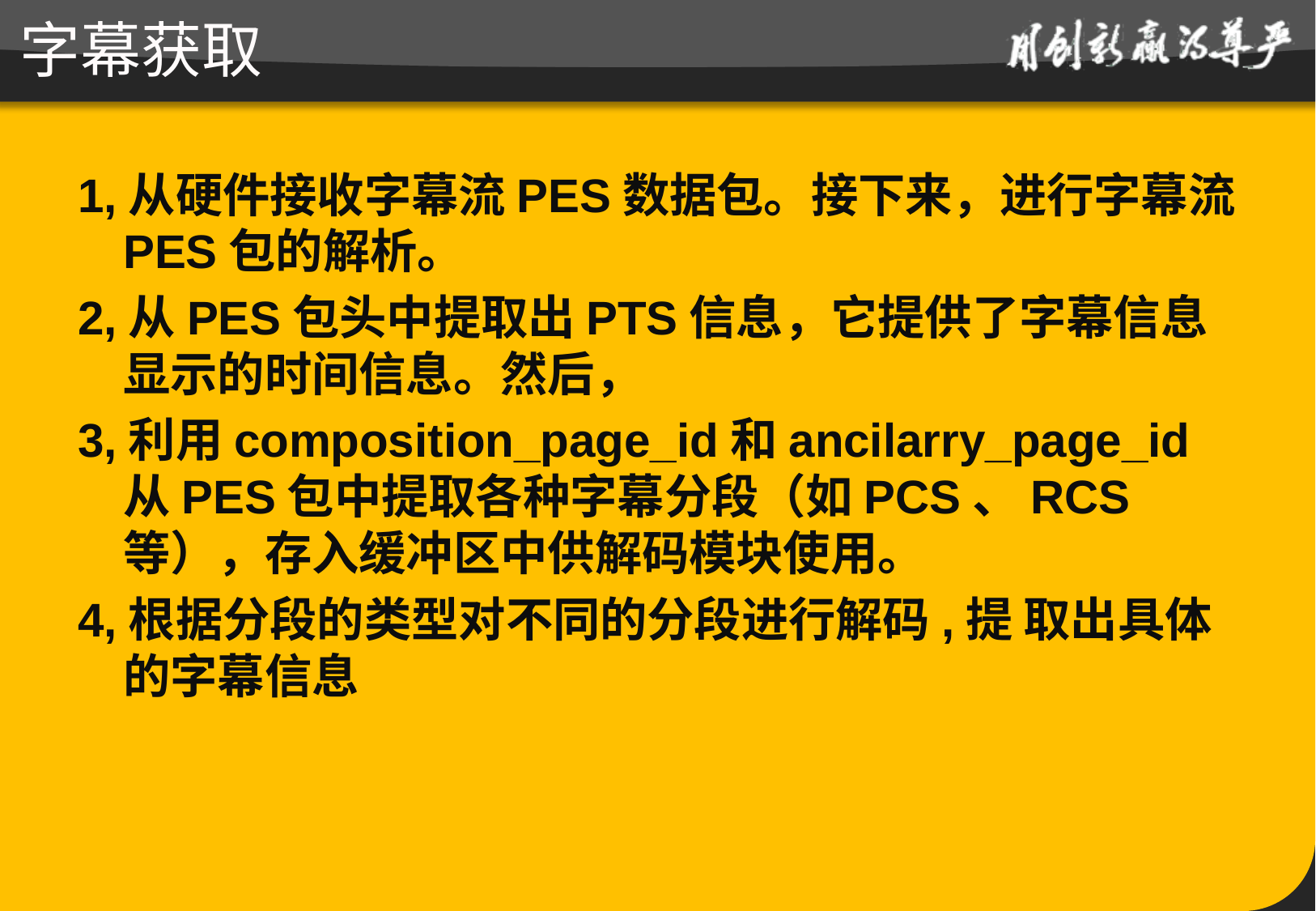

# 字幕获取
1,从硬件接收字幕流PES数据包。接下来，进行字幕流PES包的解析。
2,从PES包头中提取出PTS信息，它提供了字幕信息显示的时间信息。然后，
3,利用composition_page_id和ancilarry_page_id从PES包中提取各种字幕分段（如PCS、RCS等），存入缓冲区中供解码模块使用。
4,根据分段的类型对不同的分段进行解码,提 取出具体的字幕信息